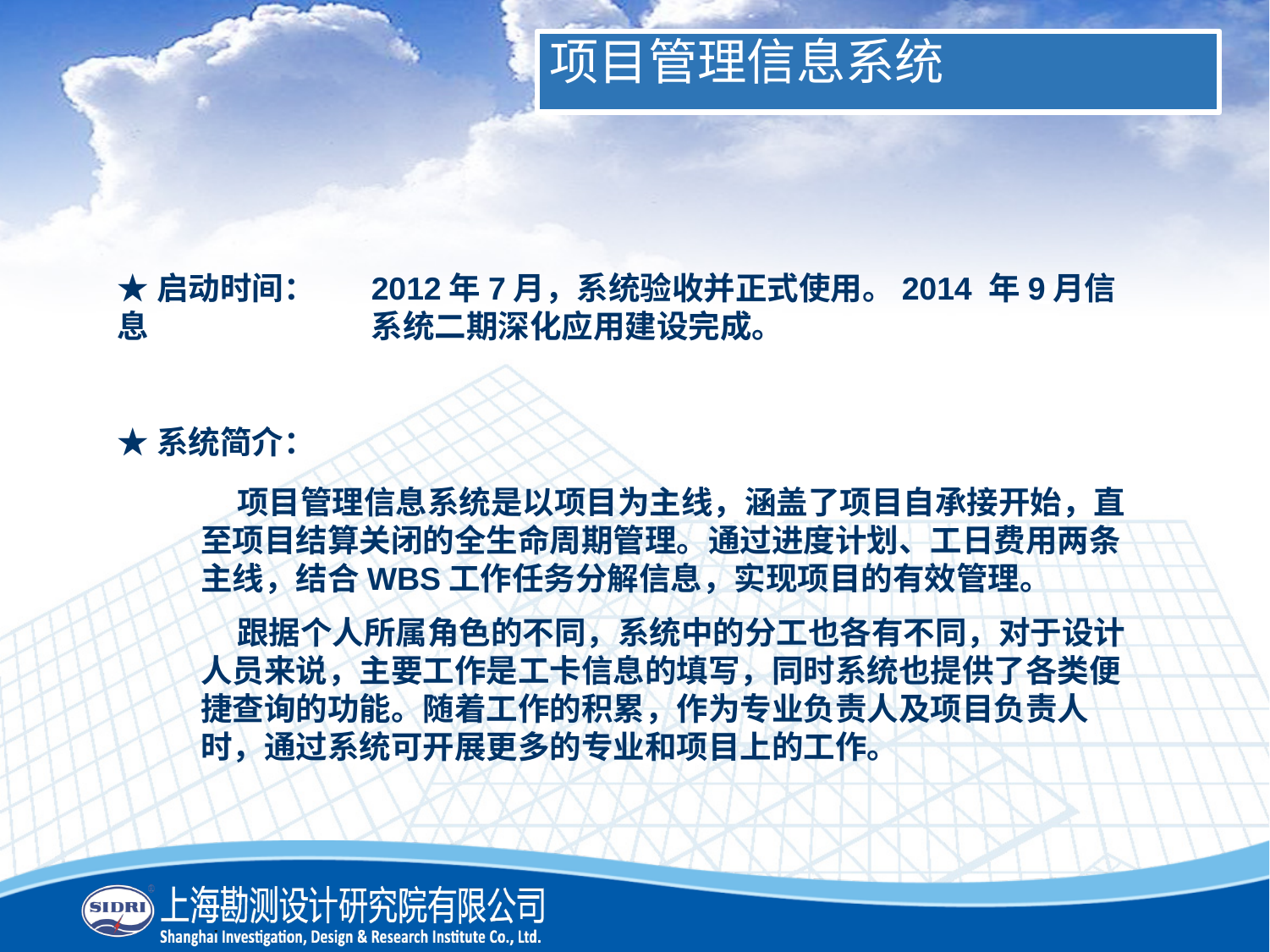

项目管理信息系统
★启动时间：	2012年7月，系统验收并正式使用。2014 年9月信息		系统二期深化应用建设完成。
2010
★系统简介：
208
    项目管理信息系统是以项目为主线，涵盖了项目自承接开始，直至项目结算关闭的全生命周期管理。通过进度计划、工日费用两条主线，结合WBS工作任务分解信息，实现项目的有效管理。
    跟据个人所属角色的不同，系统中的分工也各有不同，对于设计人员来说，主要工作是工卡信息的填写，同时系统也提供了各类便捷查询的功能。随着工作的积累，作为专业负责人及项目负责人时，通过系统可开展更多的专业和项目上的工作。
2009
2007